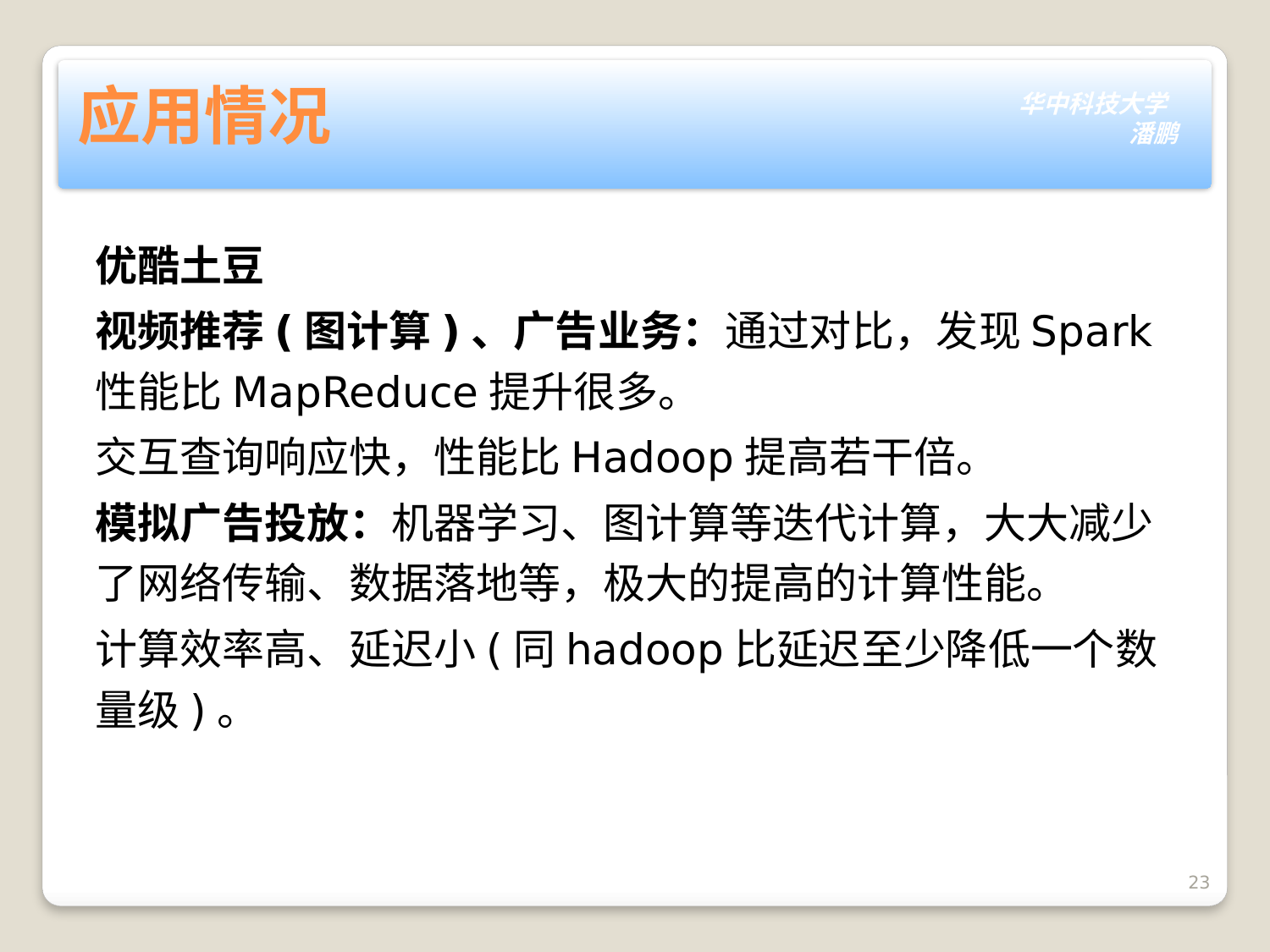

# 应用情况
优酷土豆
视频推荐(图计算)、广告业务：通过对比，发现Spark性能比MapReduce提升很多。
交互查询响应快，性能比Hadoop提高若干倍。
模拟广告投放：机器学习、图计算等迭代计算，大大减少了网络传输、数据落地等，极大的提高的计算性能。
计算效率高、延迟小(同hadoop比延迟至少降低一个数量级)。

23